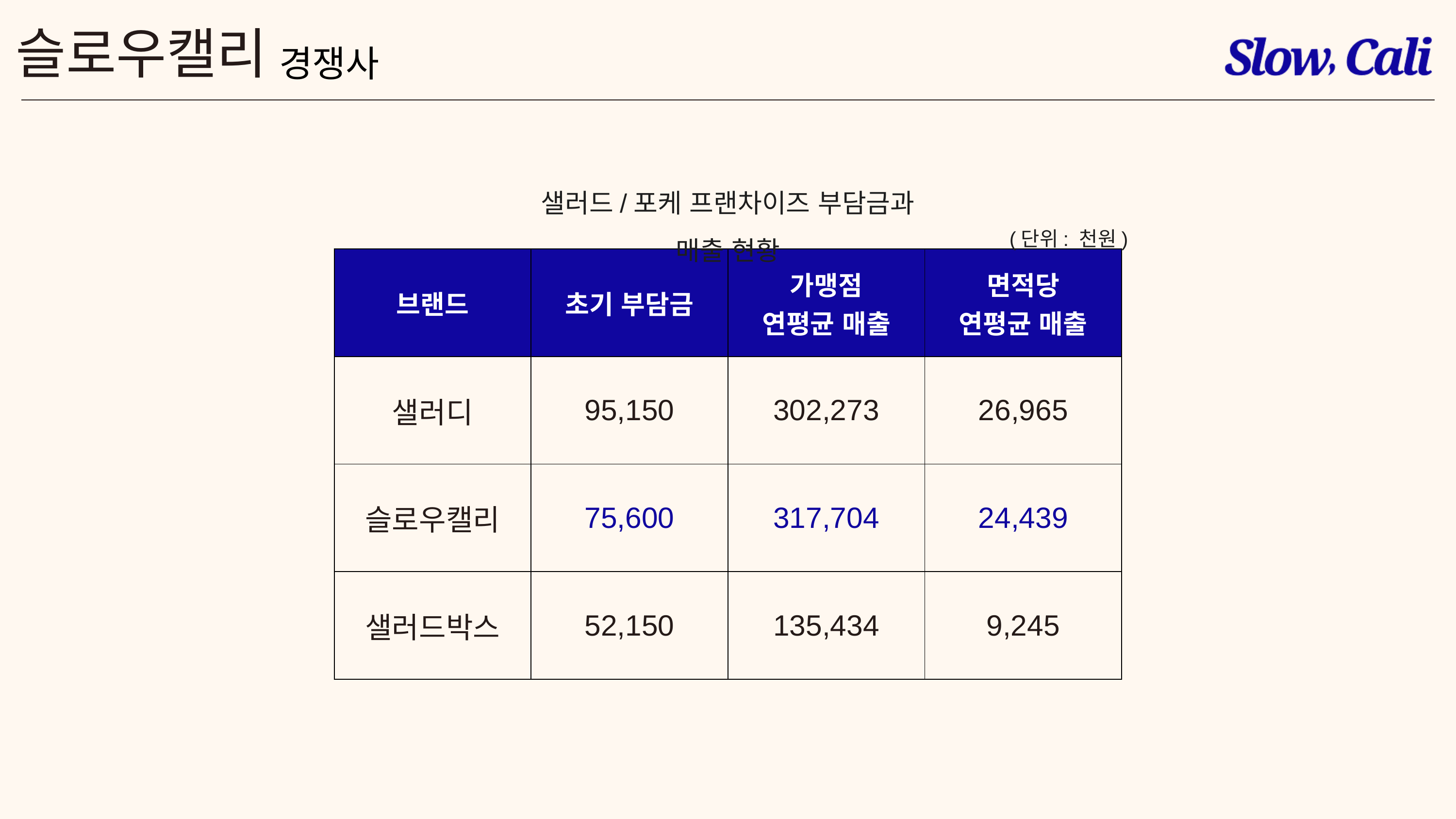

슬로우캘리
경쟁사
샐러드/포케 프랜차이즈 부담금과 매출 현황
(단위: 천원)
| 브랜드 | 초기 부담금 | 가맹점 연평균 매출 | 면적당 연평균 매출 |
| --- | --- | --- | --- |
| 샐러디 | 95,150 | 302,273 | 26,965 |
| 슬로우캘리 | 75,600 | 317,704 | 24,439 |
| 샐러드박스 | 52,150 | 135,434 | 9,245 |